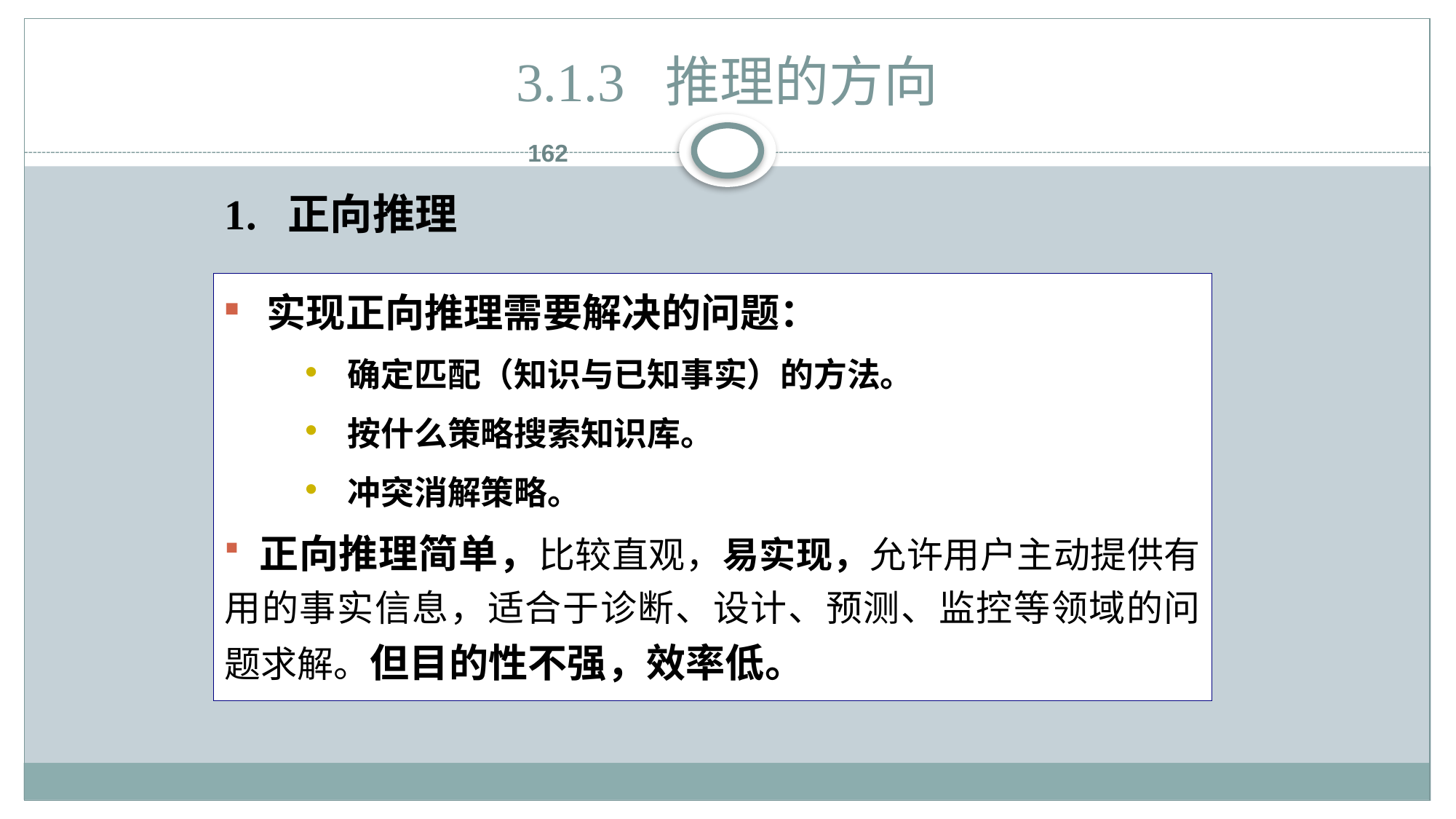

# 3.1.3  推理的方向
162
1.  正向推理
  实现正向推理需要解决的问题：
 确定匹配（知识与已知事实）的方法。
 按什么策略搜索知识库。
 冲突消解策略。
 正向推理简单，比较直观，易实现，允许用户主动提供有用的事实信息，适合于诊断、设计、预测、监控等领域的问题求解。但目的性不强，效率低。